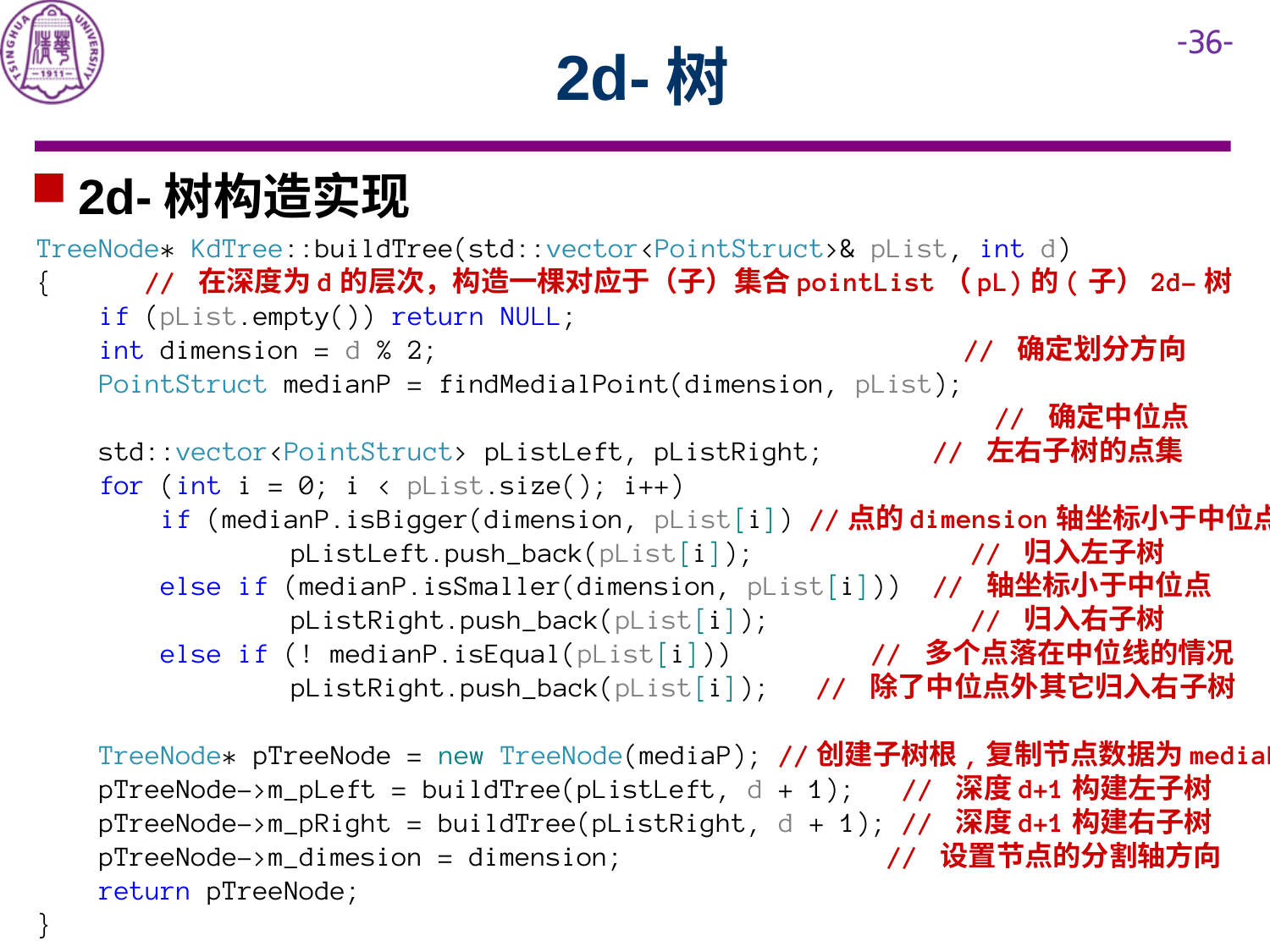

# 2d-树
2d-树构造实现
TreeNode* KdTree::buildTree(std::vector<PointStruct>& pList, int d)
{      // 在深度为d的层次，构造一棵对应于（子）集合pointList（pL)的(子）2d-树
    if (pList.empty()) return NULL;
    int dimension = d % 2;                                  // 确定划分方向
    PointStruct medianP = findMedialPoint(dimension, pList);
                                                              // 确定中位点
    std::vector<PointStruct> pListLeft, pListRight;       // 左右子树的点集
    for (int i = 0; i < pList.size(); i++)
        if (medianP.isBigger(dimension, pList[i]) //点的dimension轴坐标小于中位点
		pListLeft.push_back(pList[i]);              // 归入左子树
        else if (medianP.isSmaller(dimension, pList[i]))  // 轴坐标小于中位点
		pListRight.push_back(pList[i]);             // 归入右子树
        else if (! medianP.isEqual(pList[i]))         // 多个点落在中位线的情况
		pListRight.push_back(pList[i]);   // 除了中位点外其它归入右子树

    TreeNode* pTreeNode = new TreeNode(mediaP); //创建子树根,复制节点数据为mediaP
    pTreeNode->m_pLeft = buildTree(pListLeft, d + 1);   // 深度d+1构建左子树
    pTreeNode->m_pRight = buildTree(pListRight, d + 1); // 深度d+1构建右子树
    pTreeNode->m_dimesion = dimension;                 // 设置节点的分割轴方向
    return pTreeNode;
}